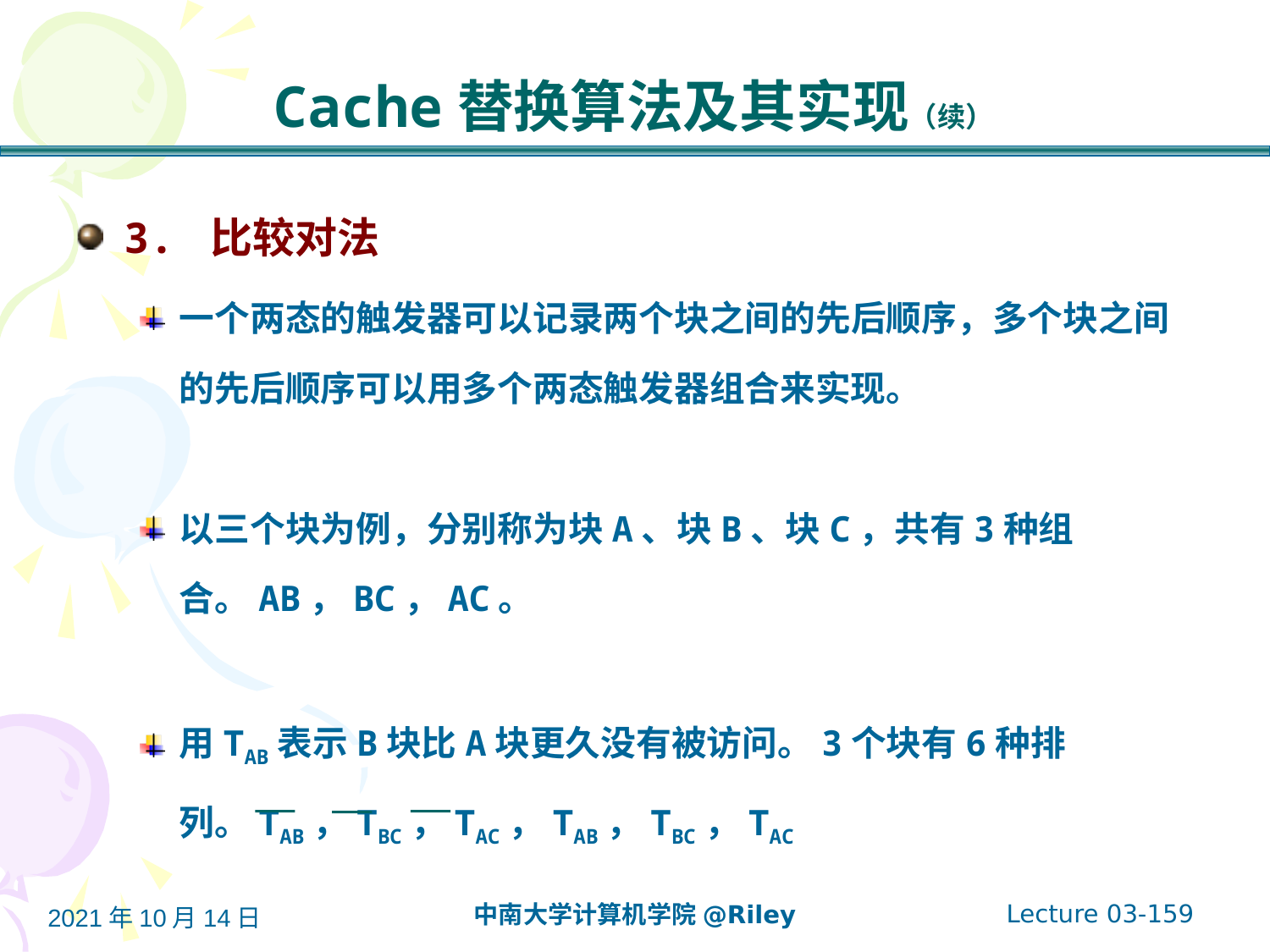

# Cache替换算法及其实现（续）
3. 比较对法
一个两态的触发器可以记录两个块之间的先后顺序，多个块之间的先后顺序可以用多个两态触发器组合来实现。

以三个块为例，分别称为块A、块B、块C，共有3种组合。AB，BC，AC。

用TAB表示B块比A块更久没有被访问。3个块有6种排列。TAB，TBC，TAC，TAB，TBC，TAC

Lecture 03-159
中南大学计算机学院@Riley
2021年10月14日